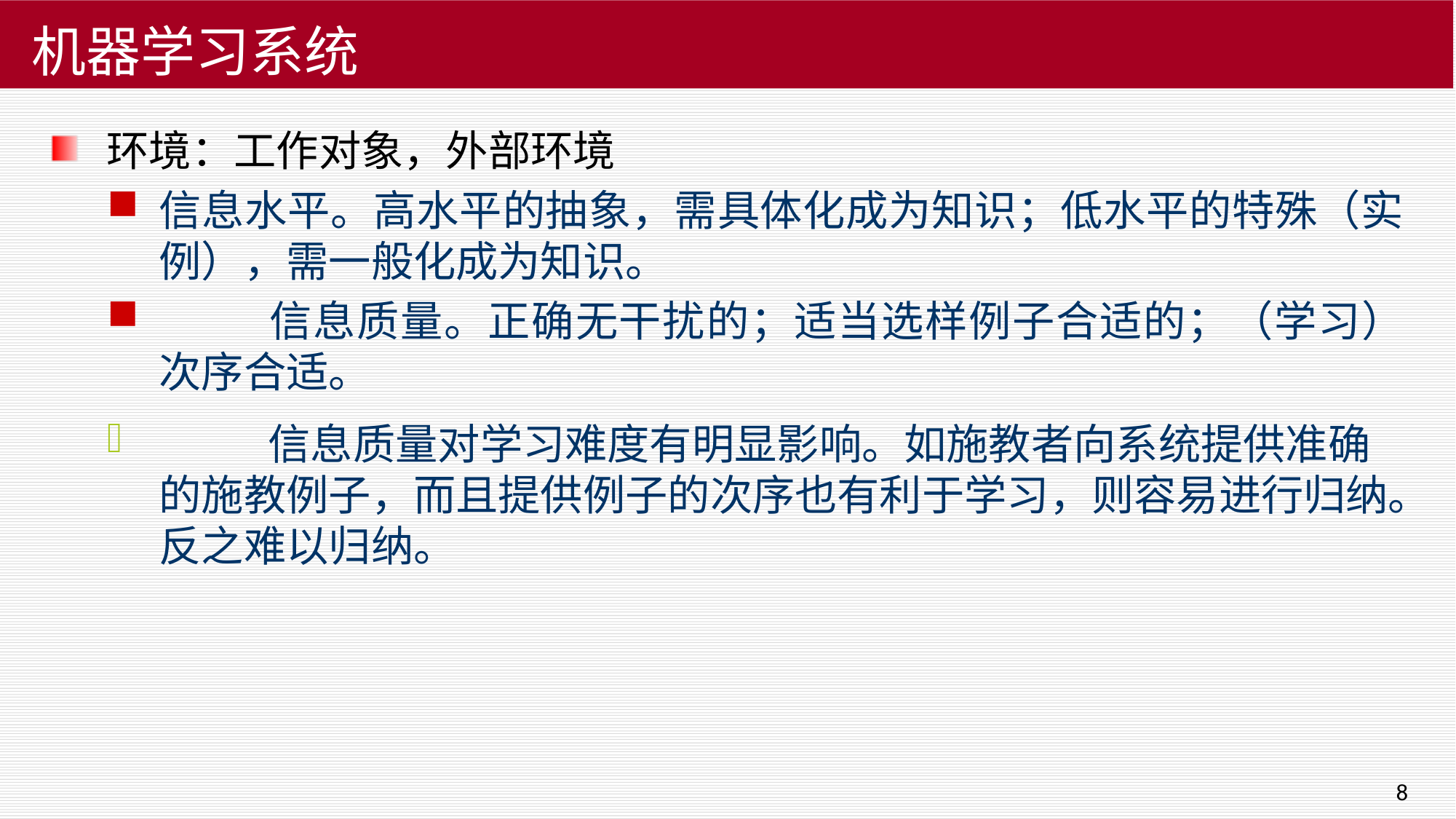

8
# 机器学习系统
环境：工作对象，外部环境
信息水平。高水平的抽象，需具体化成为知识；低水平的特殊（实例），需一般化成为知识。
	信息质量。正确无干扰的；适当选样例子合适的；（学习）次序合适。
	信息质量对学习难度有明显影响。如施教者向系统提供准确的施教例子，而且提供例子的次序也有利于学习，则容易进行归纳。反之难以归纳。
2019/10/29